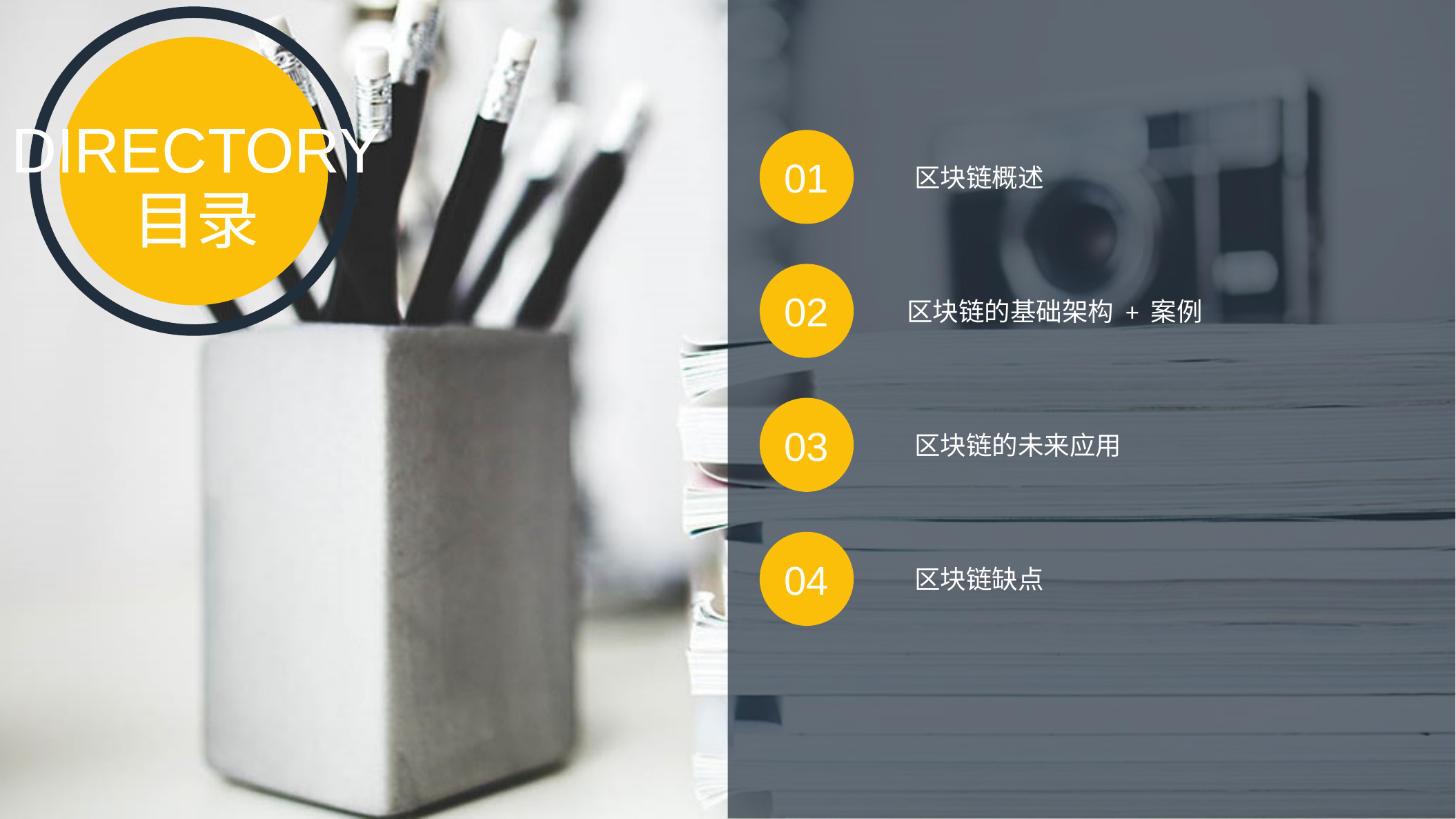

DIRECTORY
01
区块链概述
目录
02
区块链的基础架构 + 案例
03
区块链的未来应用
04
区块链缺点